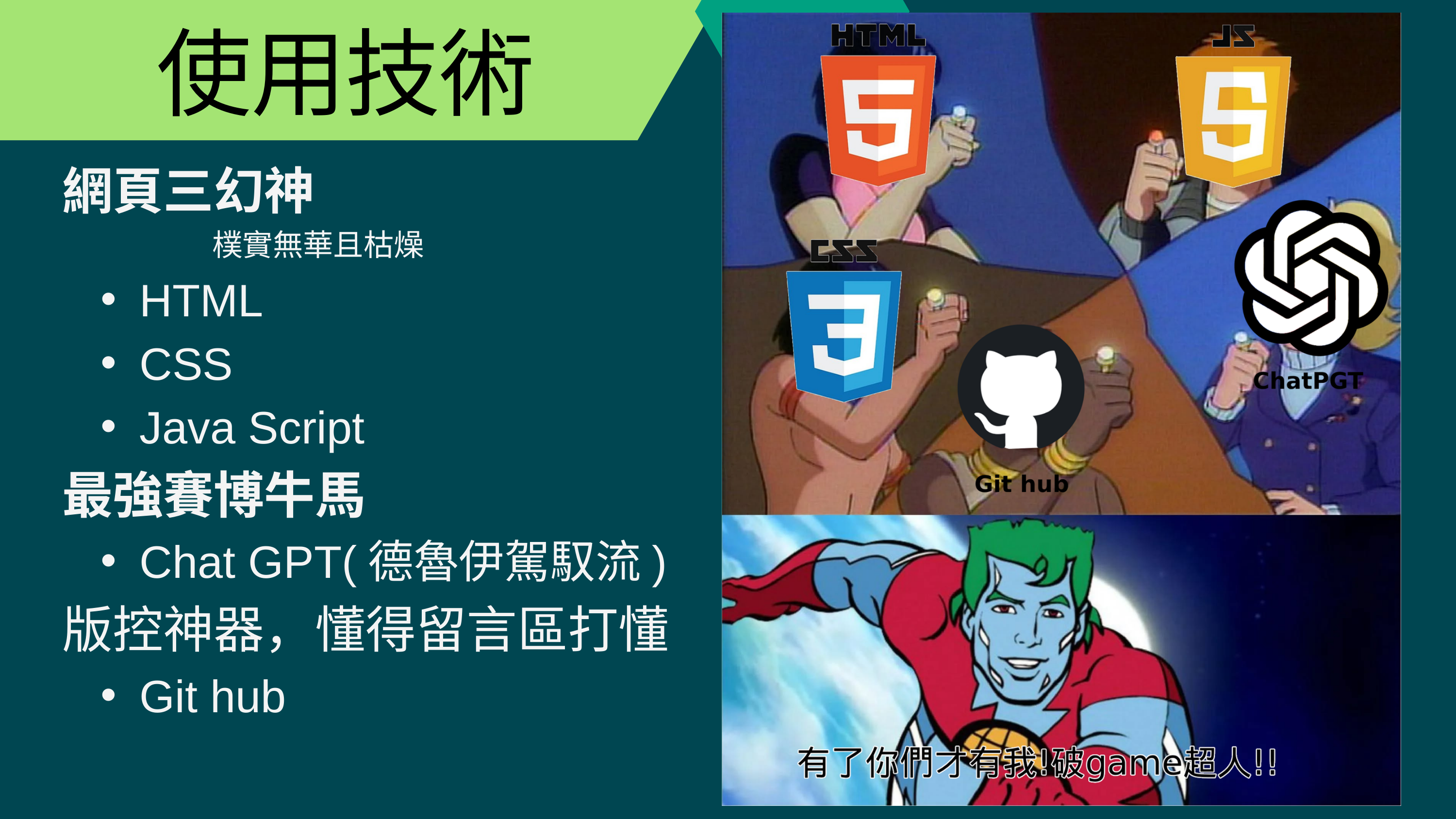

使用技術

網頁三幻神
                     樸實無華且枯燥
HTML
CSS
Java Script
最強賽博牛馬
Chat GPT(德魯伊駕馭流)
版控神器，懂得留言區打懂
Git hub